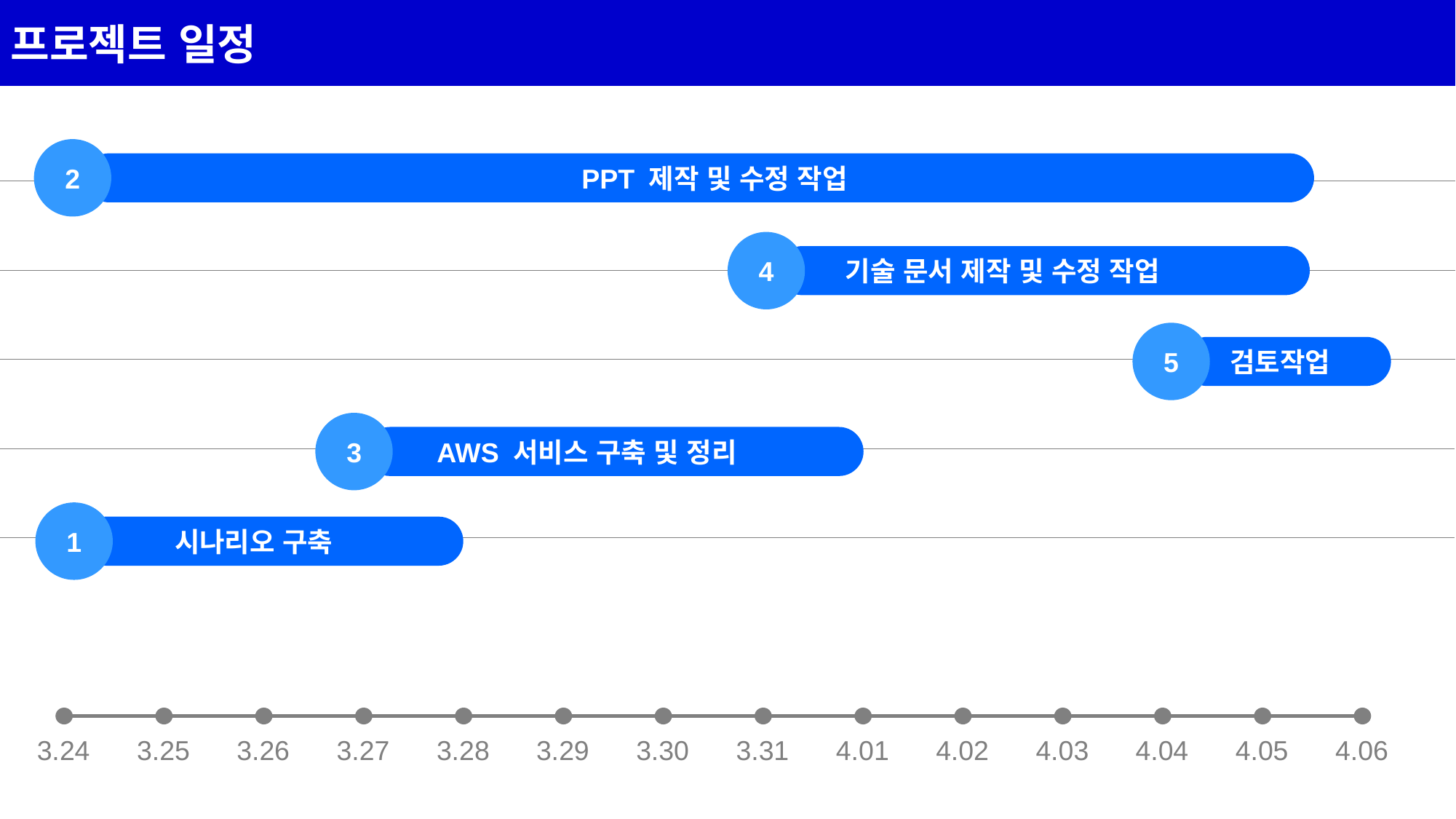

프로젝트 일정
2
    PPT 제작 및 수정 작업
4
       기술 문서 제작 및 수정 작업
5
   검토작업
3
       AWS 서비스 구축 및 정리
1
         시나리오 구축

3.24

3.25

3.26

3.27

3.28

3.29

3.30

3.31

4.01

4.02

4.03

4.04

4.05

4.06